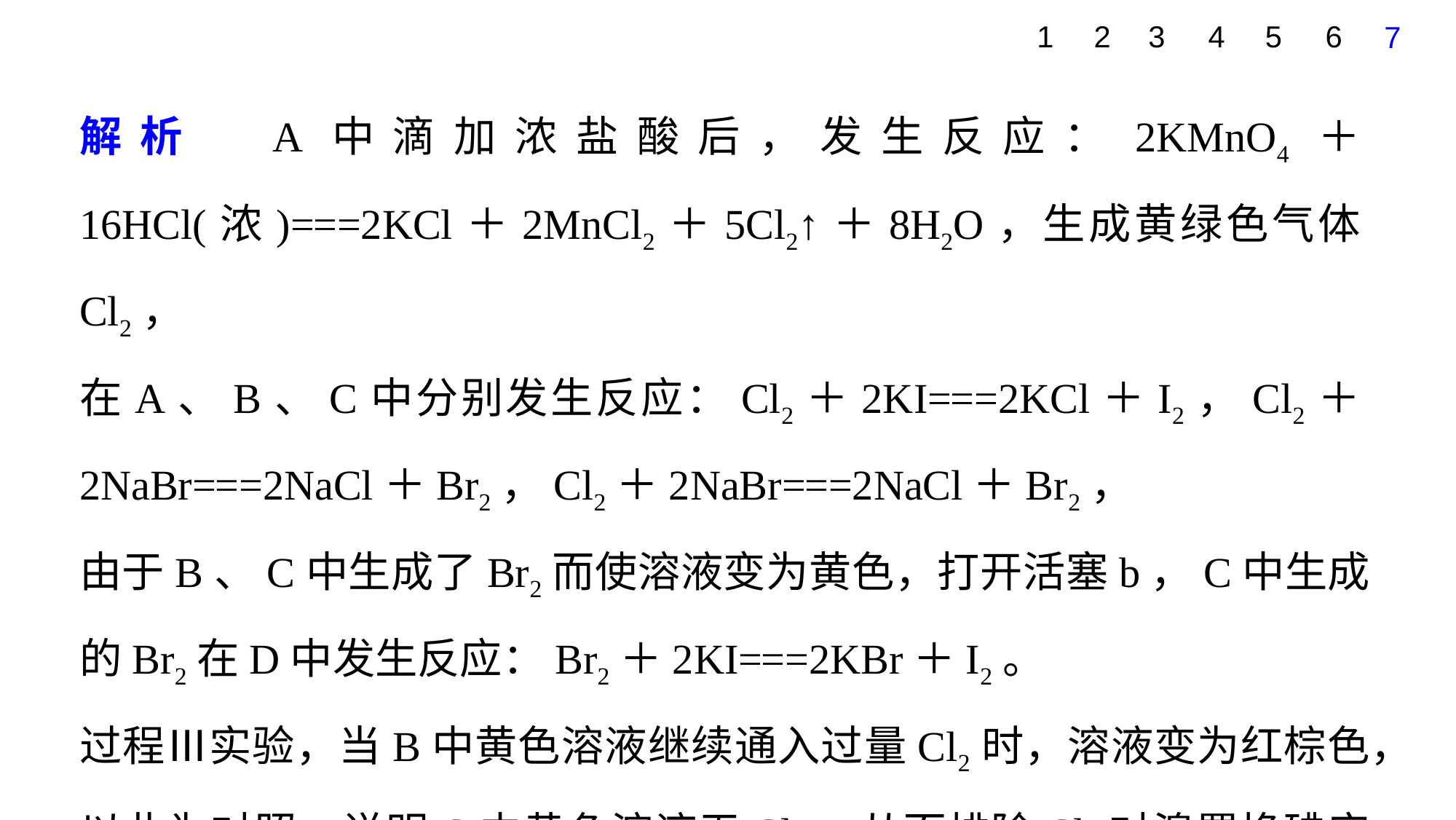

1
2
3
4
5
6
7
解析　A中滴加浓盐酸后，发生反应：2KMnO4＋16HCl(浓)===2KCl＋2MnCl2＋5Cl2↑＋8H2O，生成黄绿色气体Cl2，
在A、B、C中分别发生反应：Cl2＋2KI===2KCl＋I2，Cl2＋2NaBr===2NaCl＋Br2，Cl2＋2NaBr===2NaCl＋Br2，
由于B、C中生成了Br2而使溶液变为黄色，打开活塞b，C中生成的Br2在D中发生反应：Br2＋2KI===2KBr＋I2。
过程Ⅲ实验，当B中黄色溶液继续通入过量Cl2时，溶液变为红棕色，
以此为对照，说明C中黄色溶液无Cl2，从而排除Cl2对溴置换碘实验的干扰。